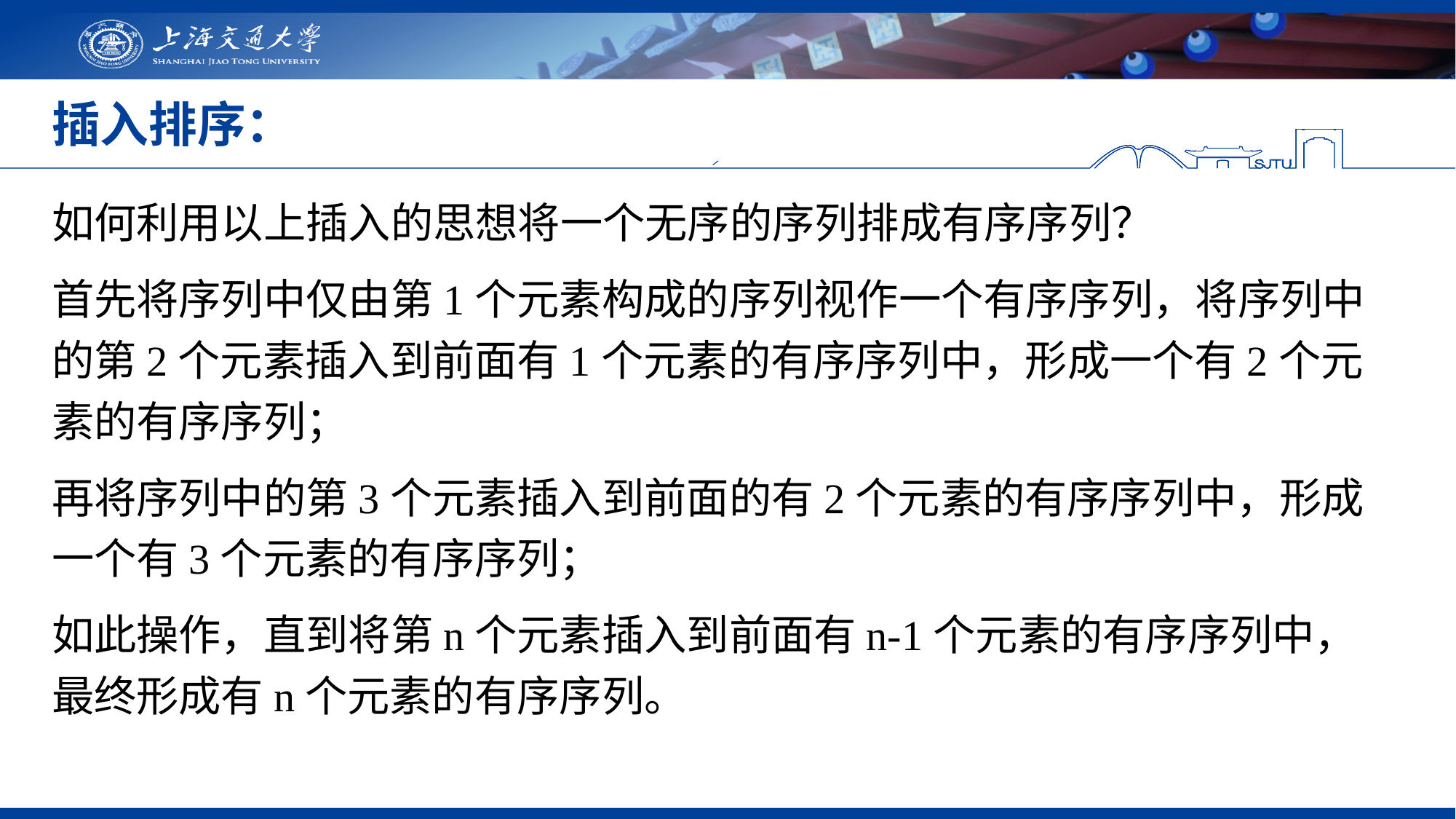

# 插入排序：
如何利用以上插入的思想将一个无序的序列排成有序序列？
首先将序列中仅由第1个元素构成的序列视作一个有序序列，将序列中的第2个元素插入到前面有1个元素的有序序列中，形成一个有2个元素的有序序列；
再将序列中的第3个元素插入到前面的有2个元素的有序序列中，形成一个有3个元素的有序序列；
如此操作，直到将第n个元素插入到前面有n-1个元素的有序序列中，最终形成有n个元素的有序序列。